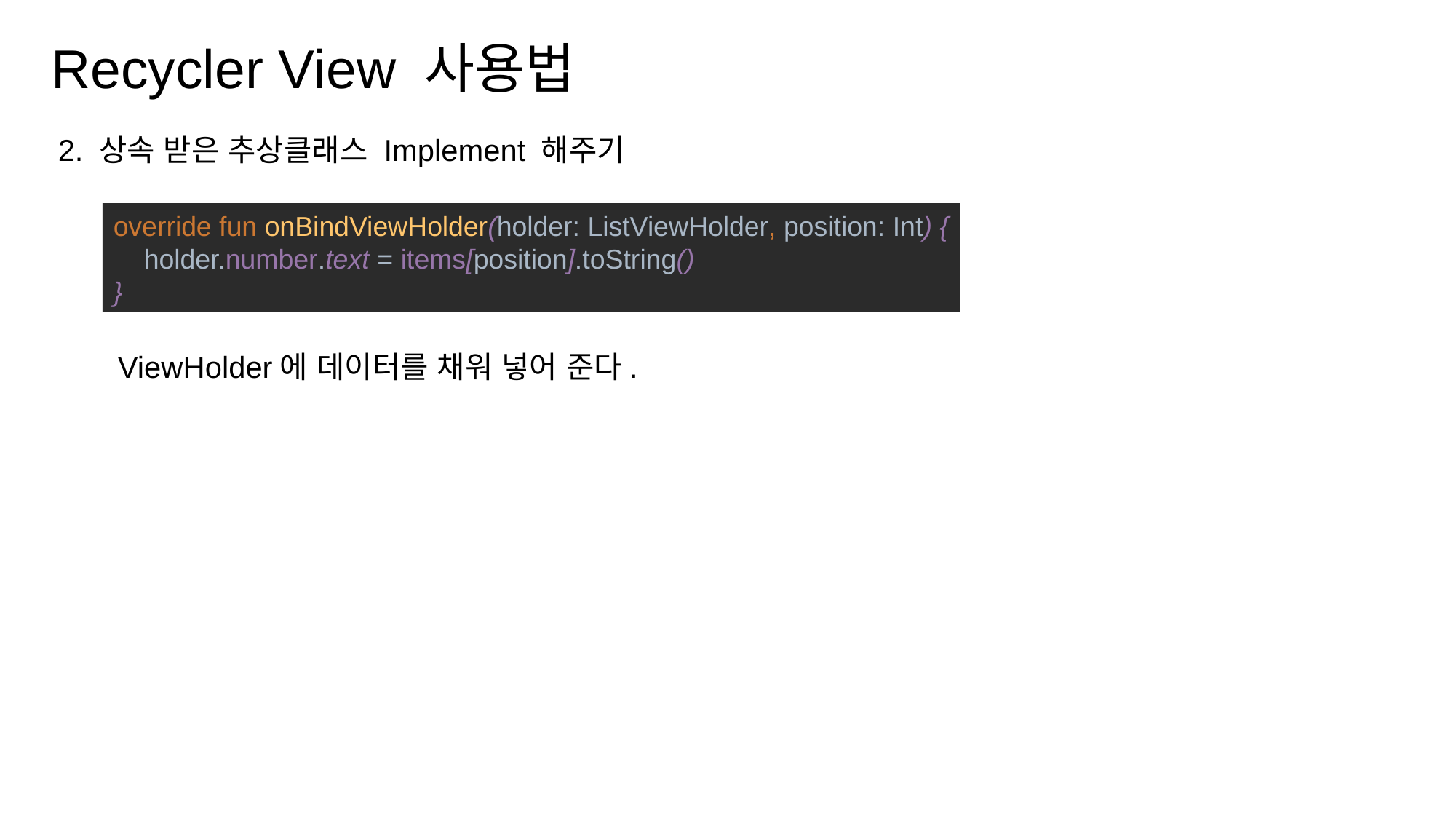

Recycler View 사용법
나눔스퀘어OTF ExtraBold
2. 상속 받은 추상클래스 Implement 해주기
나눔스퀘어OTF Bold
나눔스퀘어OTF
override fun onBindViewHolder(holder: ListViewHolder, position: Int) {
    holder.number.text = items[position].toString()
}
나눔스퀘어_ac ExtraBold
나눔스퀘어_ac Bold
ViewHolder에 데이터를 채워 넣어 준다.
나눔스퀘어_ac
나눔스퀘어 ExtraBold
나눔스퀘어 Bold
나눔스퀘어
XML
나눔스퀘어 Light
Kotlin